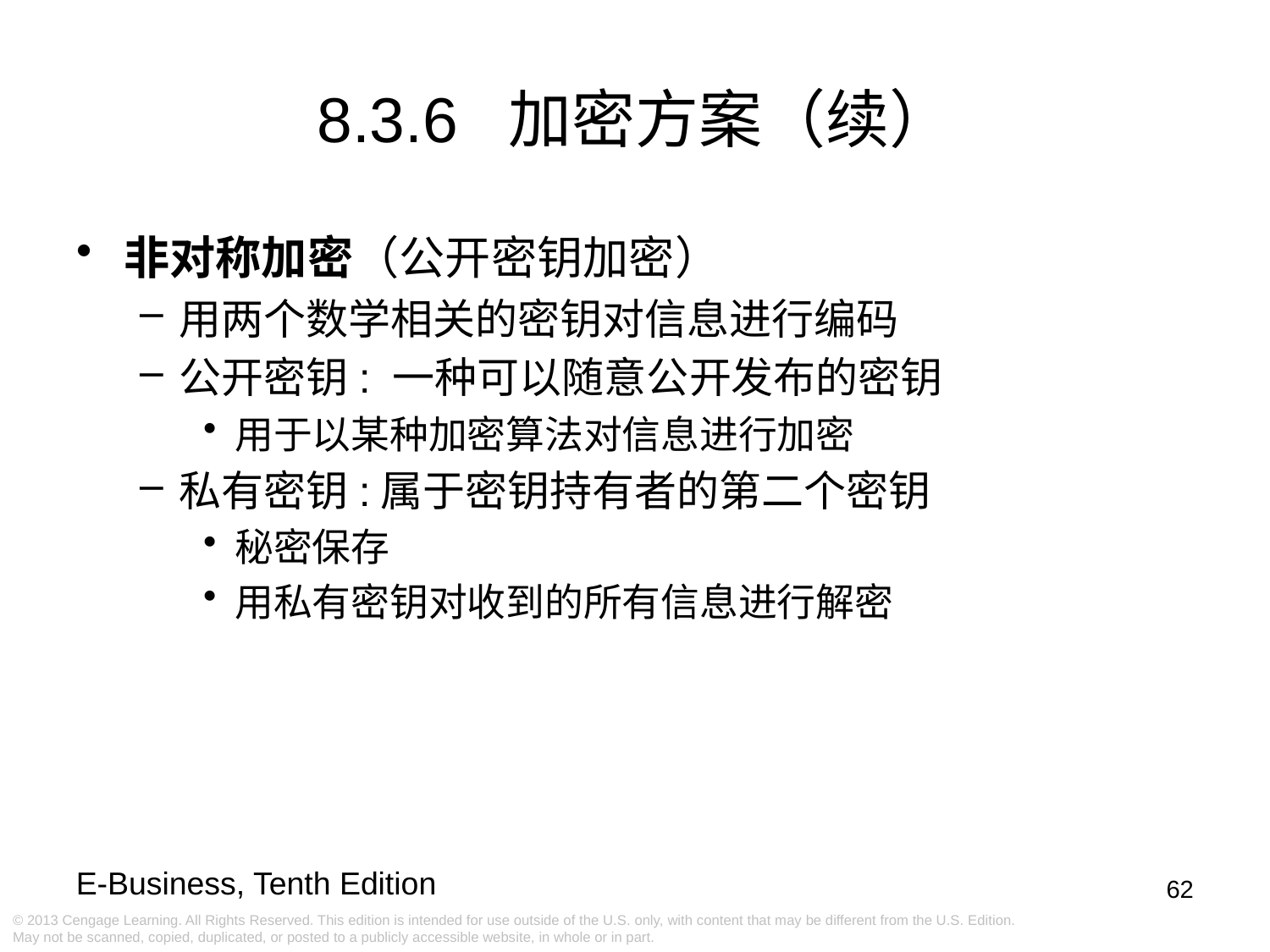

8.3.6  加密方案（续）
非对称加密（公开密钥加密）
用两个数学相关的密钥对信息进行编码
公开密钥: 一种可以随意公开发布的密钥
用于以某种加密算法对信息进行加密
私有密钥:属于密钥持有者的第二个密钥
秘密保存
用私有密钥对收到的所有信息进行解密
62